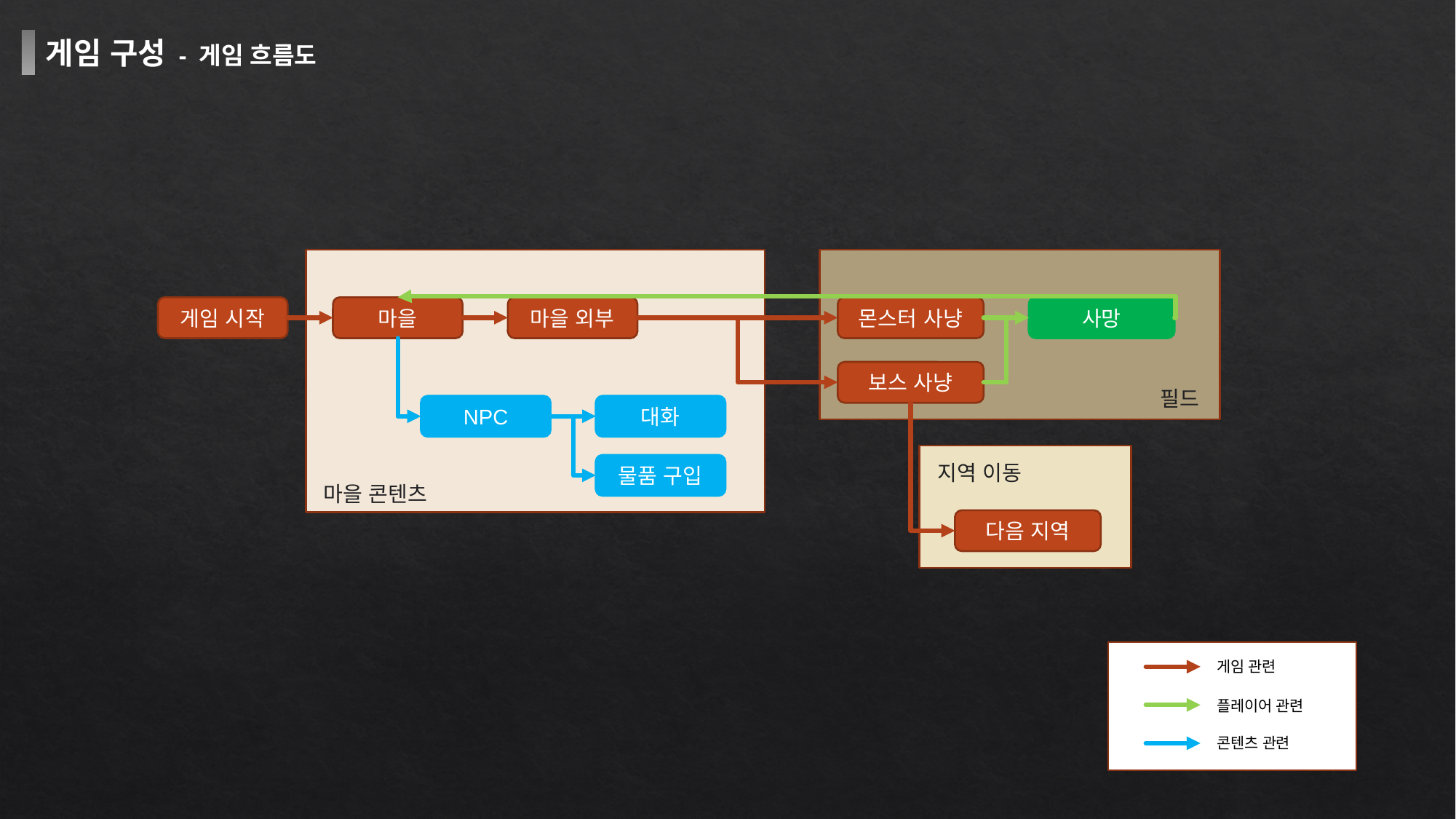

게임 구성 - 게임 흐름도

사망
게임 시작
마을
마을 외부
몬스터 사냥
보스 사냥
필드
대화
NPC

지역 이동
다음 지역
물품 구입
마을 콘텐츠

게임 관련
플레이어 관련
콘텐츠 관련